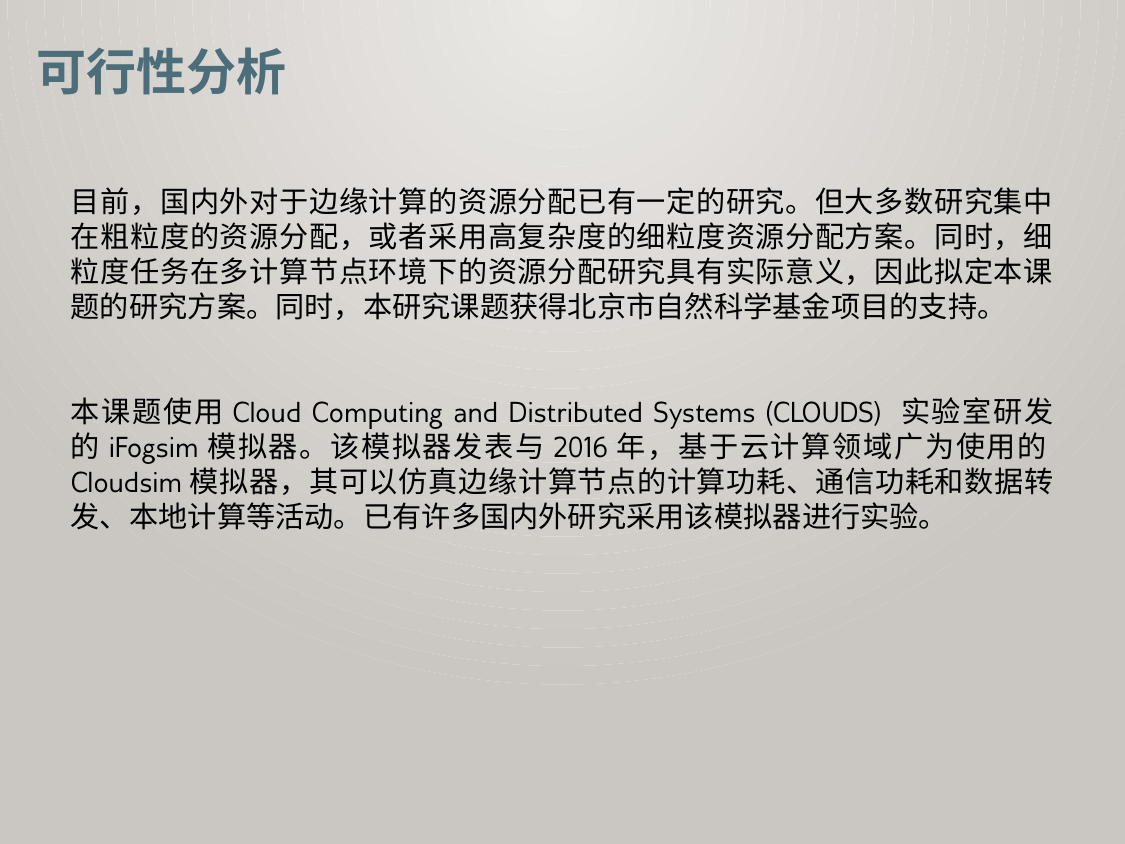

可行性分析
目前，国内外对于边缘计算的资源分配已有一定的研究。但大多数研究集中在粗粒度的资源分配，或者采用高复杂度的细粒度资源分配方案。同时，细粒度任务在多计算节点环境下的资源分配研究具有实际意义，因此拟定本课题的研究方案。同时，本研究课题获得北京市自然科学基金项目的支持。
本课题使用Cloud Computing and Distributed Systems (CLOUDS) 实验室研发的iFogsim模拟器。该模拟器发表与2016年，基于云计算领域广为使用的Cloudsim模拟器，其可以仿真边缘计算节点的计算功耗、通信功耗和数据转发、本地计算等活动。已有许多国内外研究采用该模拟器进行实验。